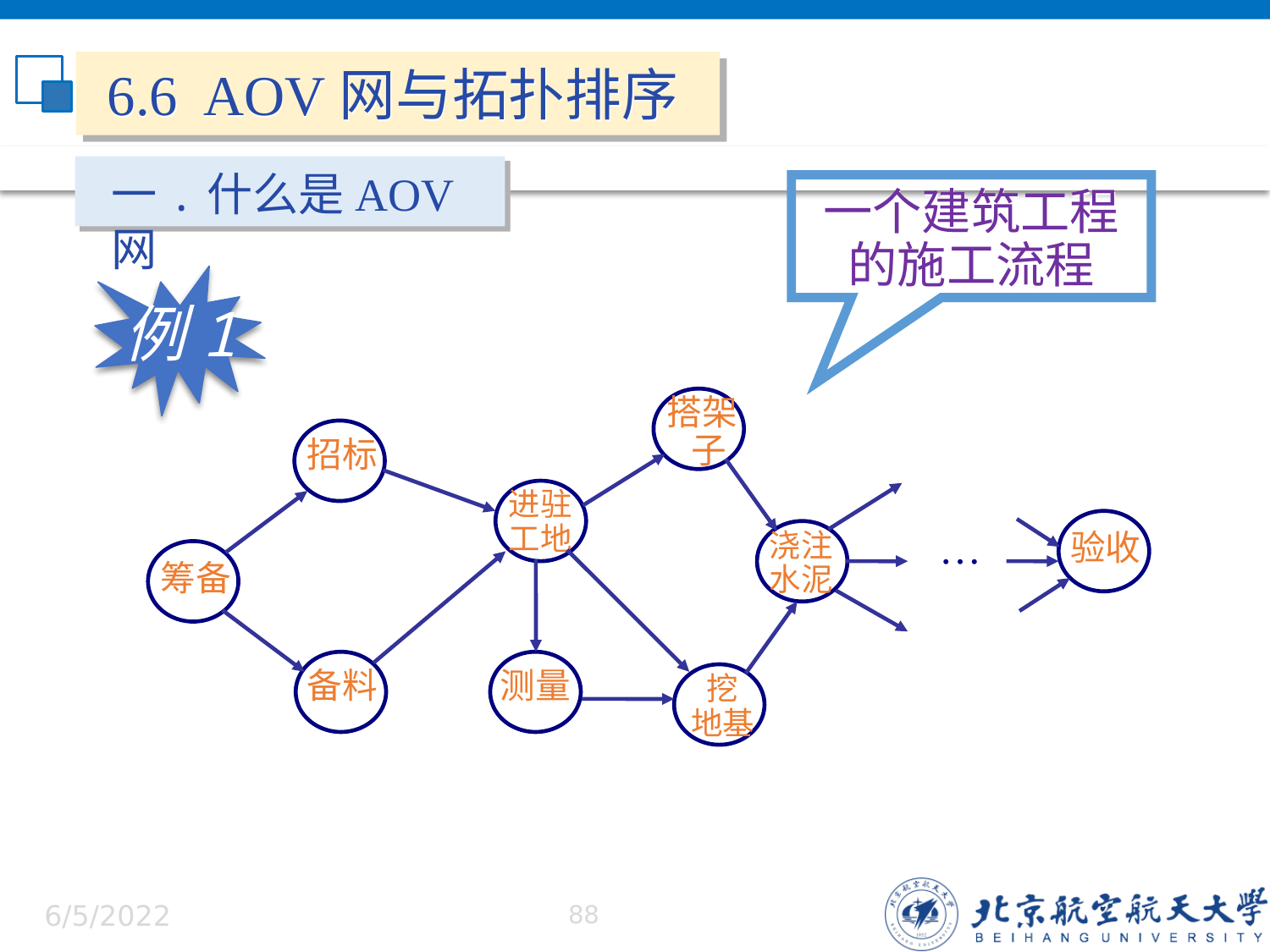

6.6  AOV网与拓扑排序

一.什么是AOV网

一个建筑工程
的施工流程

搭架
  子

招标

进驻
工地

…
浇注
水泥
验收

筹备

备料
测量

挖
地基

例1
6/5/2022
88